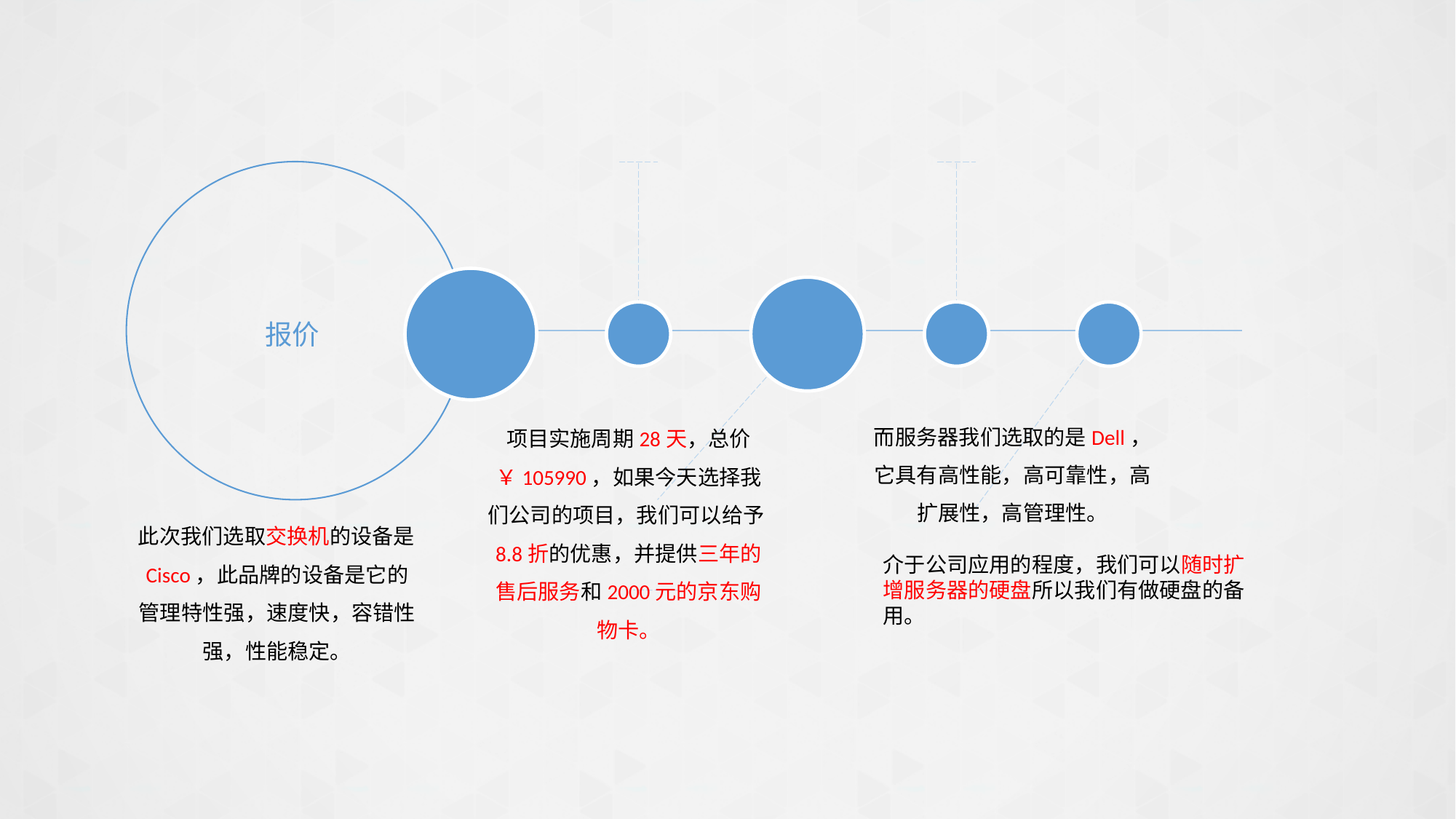

报价

而服务器我们选取的是Dell，它具有高性能，高可靠性，高扩展性，高管理性。
项目实施周期28天，总价￥105990，如果今天选择我们公司的项目，我们可以给予8.8折的优惠，并提供三年的售后服务和2000元的京东购物卡。
此次我们选取交换机的设备是Cisco，此品牌的设备是它的管理特性强，速度快，容错性强，性能稳定。
介于公司应用的程度，我们可以随时扩增服务器的硬盘所以我们有做硬盘的备用。